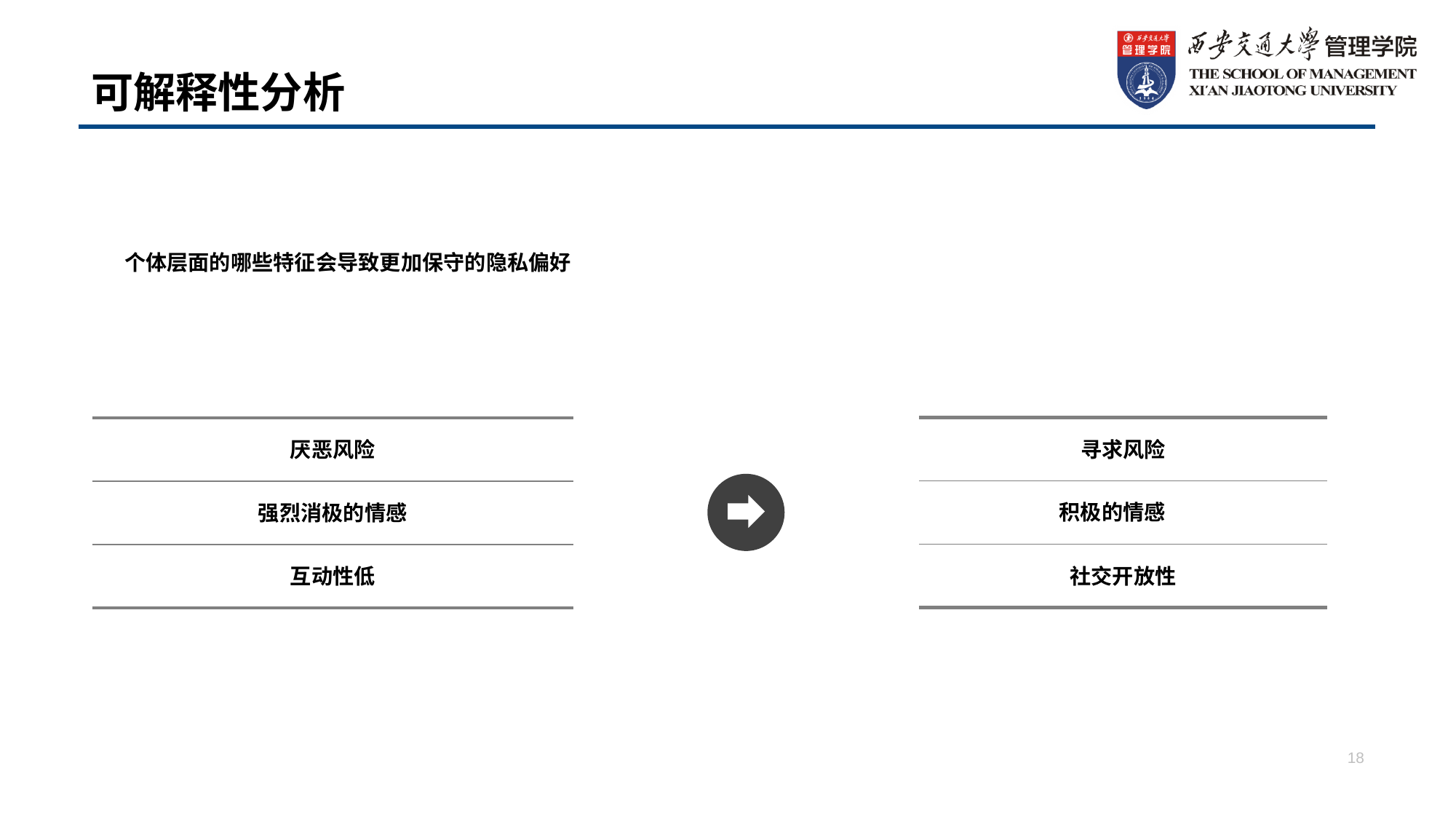

# 可解释性分析
个体层面的哪些特征会导致更加保守的隐私偏好
寻求风险
积极的情感
社交开放性
厌恶风险
强烈消极的情感
互动性低

18